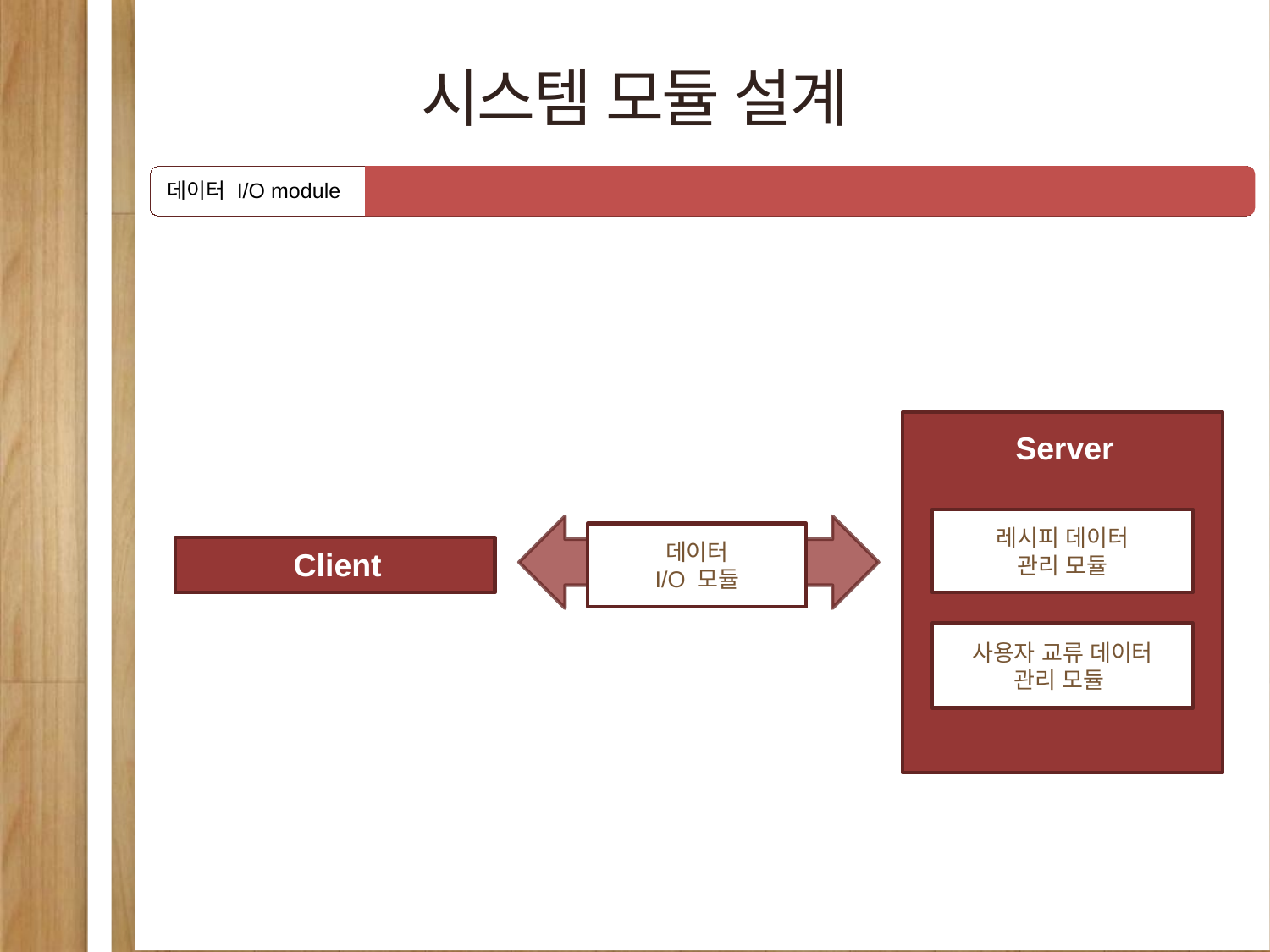

시스템 모듈 설계

데이터 I/O module

Server
레시피 데이터
관리 모듈
사용자 교류 데이터
관리 모듈

데이터
I/O 모듈

Client